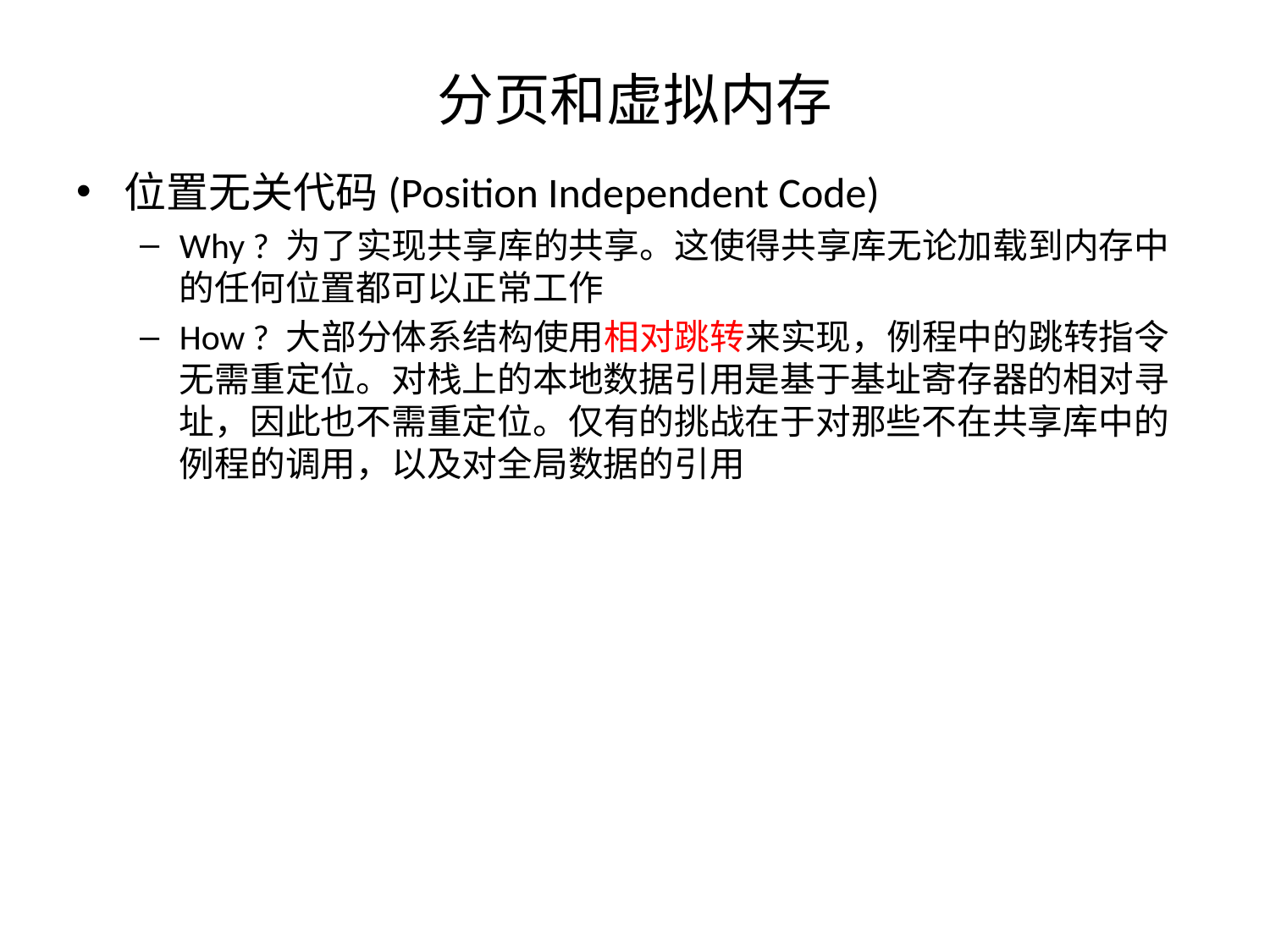

# 分页和虚拟内存
位置无关代码(Position Independent Code)
Why ? 为了实现共享库的共享。这使得共享库无论加载到内存中的任何位置都可以正常工作
How ? 大部分体系结构使用相对跳转来实现，例程中的跳转指令无需重定位。对栈上的本地数据引用是基于基址寄存器的相对寻址，因此也不需重定位。仅有的挑战在于对那些不在共享库中的例程的调用，以及对全局数据的引用